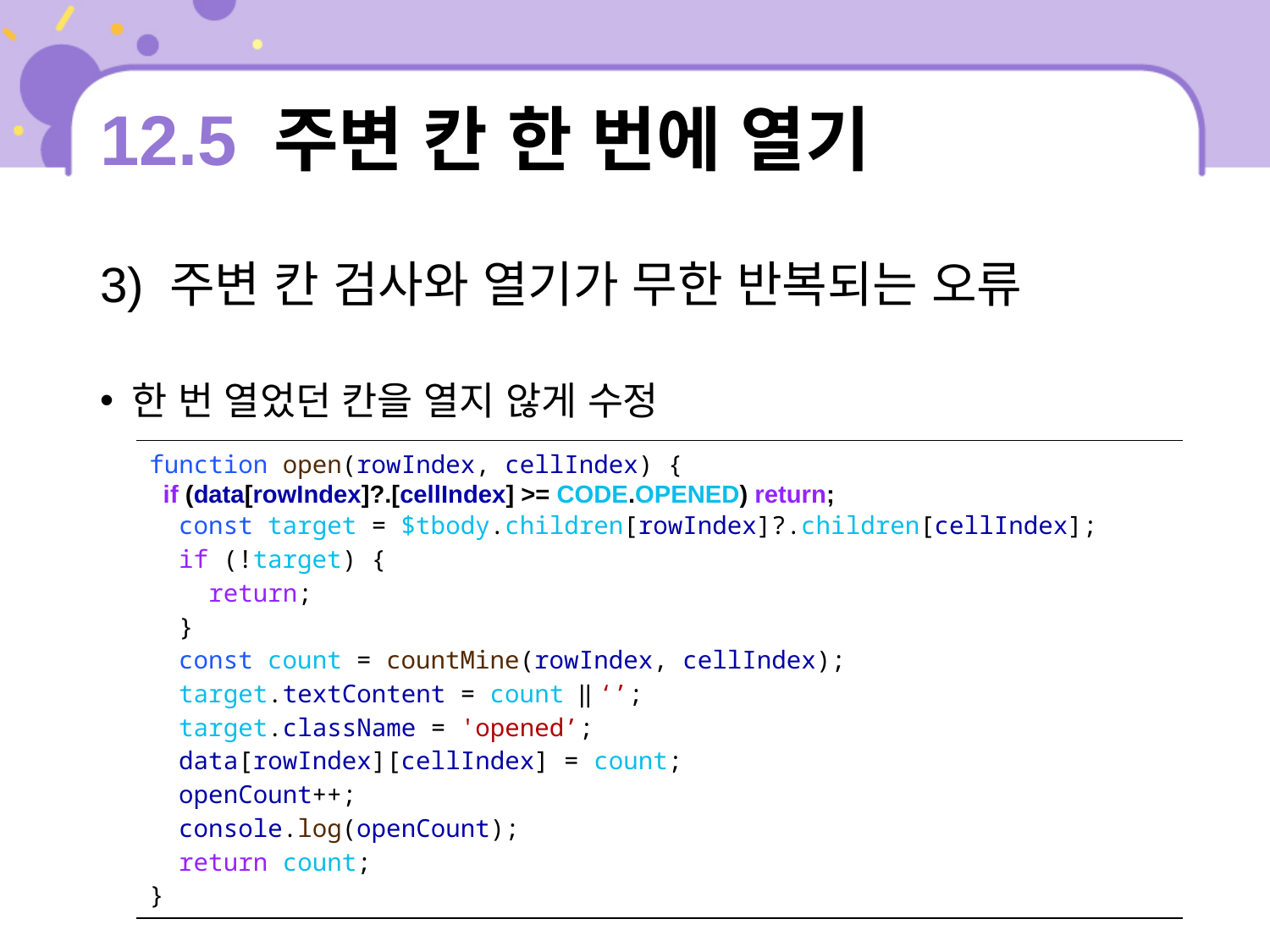

# 12.5 주변 칸 한 번에 열기
3) 주변 칸 검사와 열기가 무한 반복되는 오류
한 번 열었던 칸을 열지 않게 수정
| function open(rowIndex, cellIndex) { if (data[rowIndex]?.[cellIndex] >= CODE.OPENED) return; const target = $tbody.children[rowIndex]?.children[cellIndex]; if (!target) { return; } const count = countMine(rowIndex, cellIndex); target.textContent = count || ‘’; target.className = 'opened’; data[rowIndex][cellIndex] = count; openCount++; console.log(openCount); return count; } |
| --- |